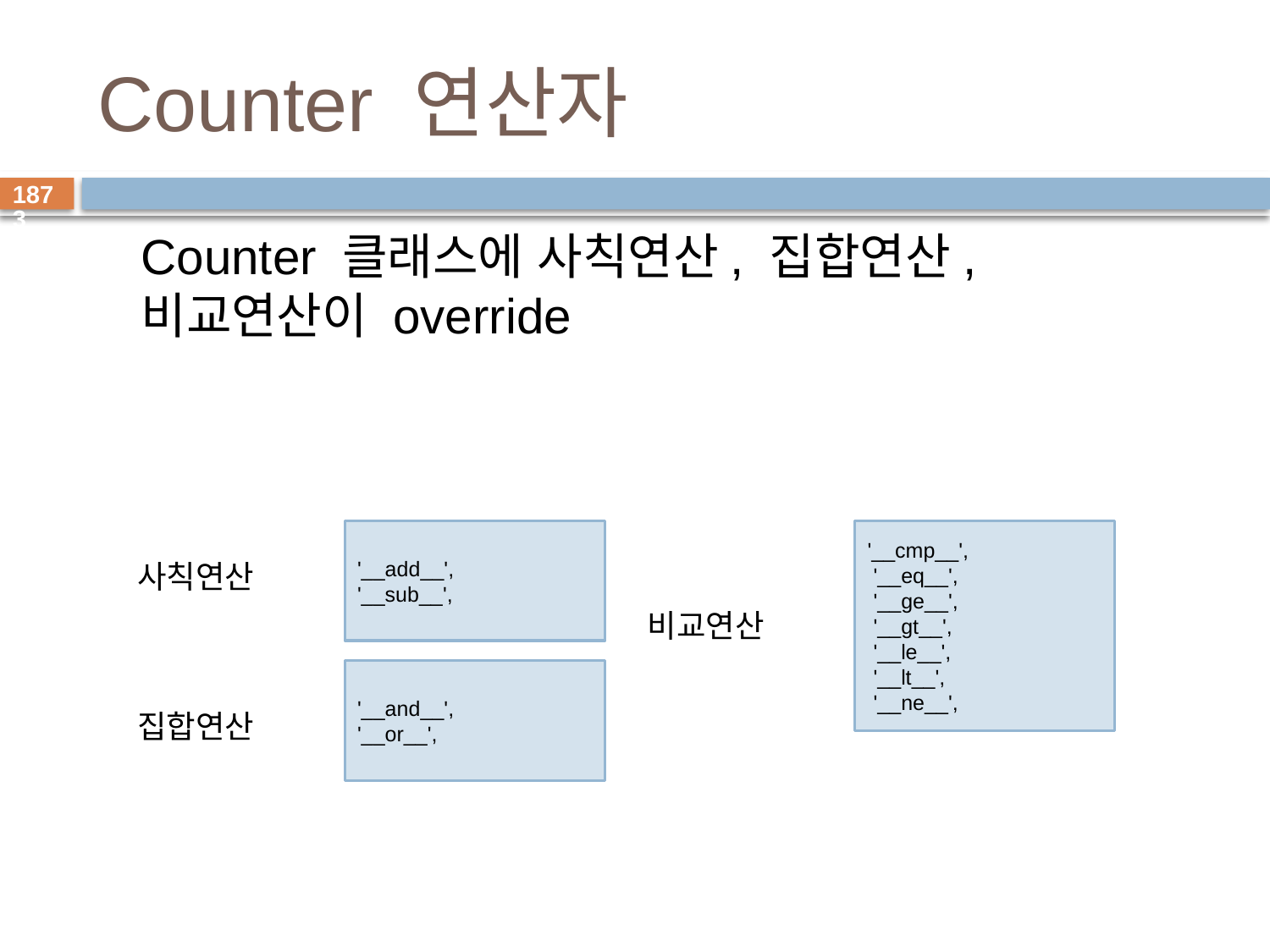

# Counter 연산자
1873
Counter 클래스에 사칙연산, 집합연산, 비교연산이 override
'__add__',
'__sub__',
'__cmp__',
 '__eq__',
 '__ge__',
 '__gt__',
 '__le__',
 '__lt__',
 '__ne__',
사칙연산
비교연산
'__and__',
'__or__',
집합연산